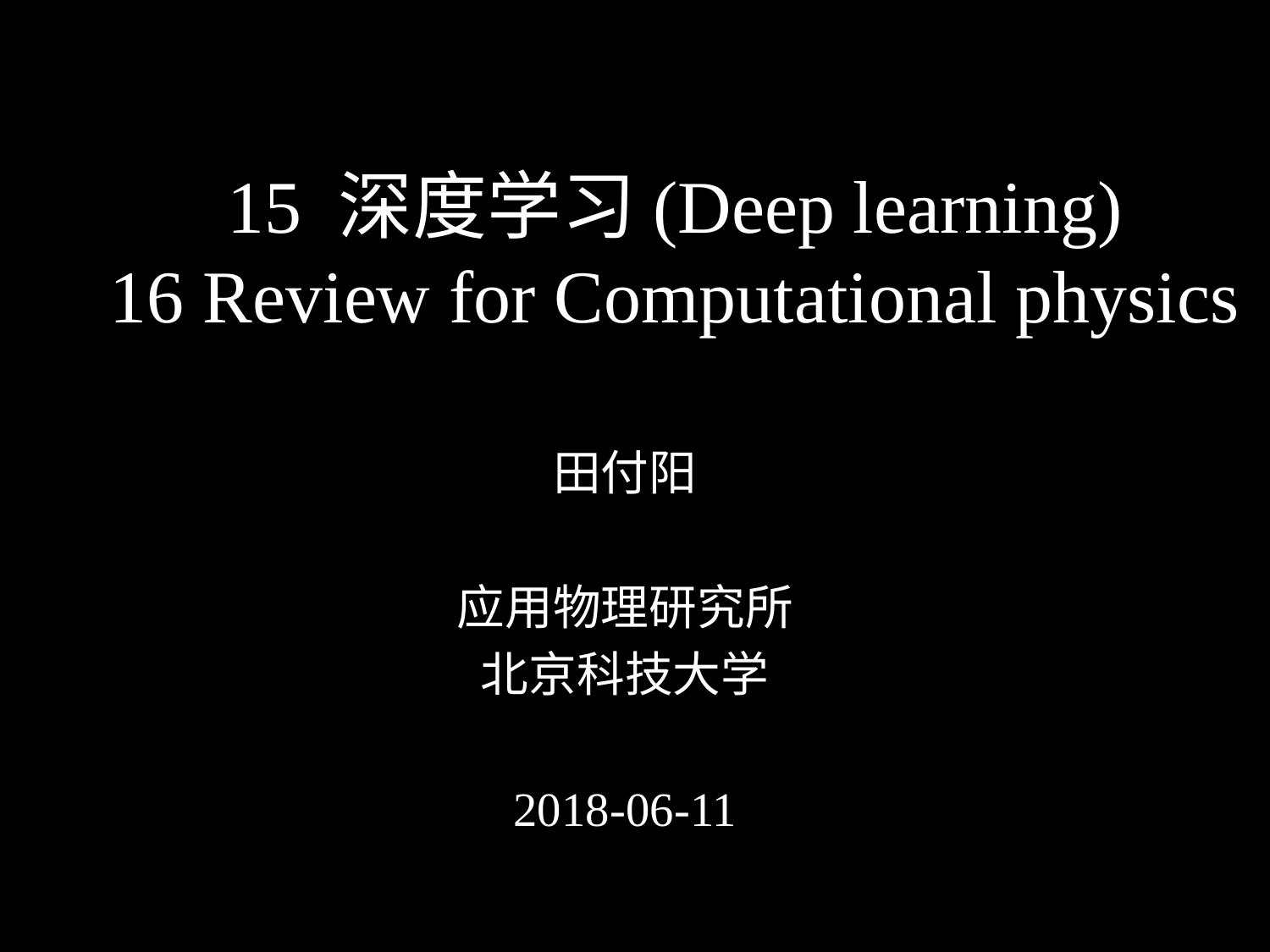

# 15 深度学习(Deep learning) 16 Review for Computational physics
田付阳

应用物理研究所
北京科技大学

2018-06-11